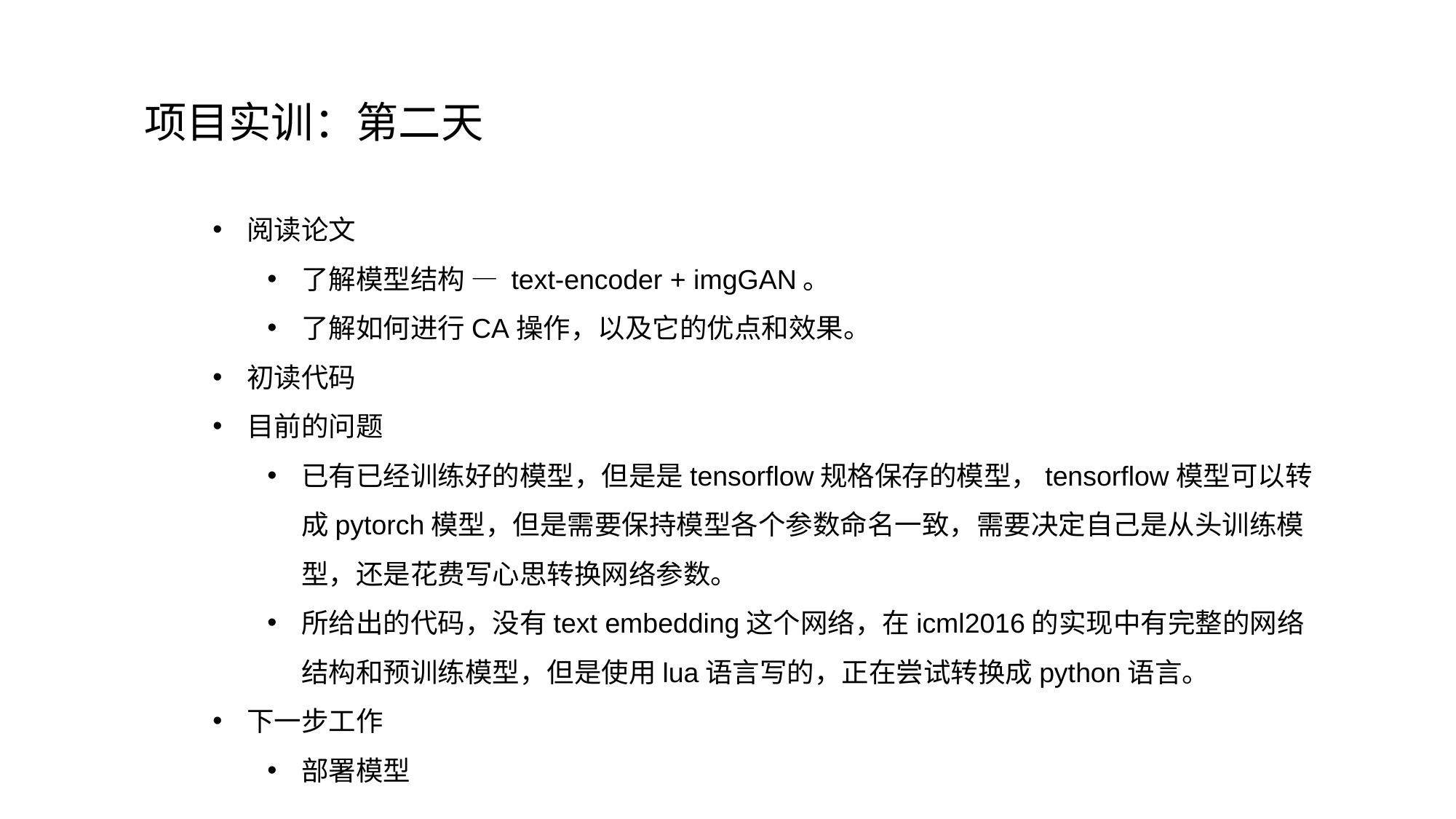

项目实训：第二天
阅读论文
了解模型结构 — text-encoder + imgGAN。
了解如何进行CA操作，以及它的优点和效果。
初读代码
目前的问题
已有已经训练好的模型，但是是tensorflow规格保存的模型，tensorflow模型可以转成pytorch模型，但是需要保持模型各个参数命名一致，需要决定自己是从头训练模型，还是花费写心思转换网络参数。
所给出的代码，没有text embedding这个网络，在icml2016的实现中有完整的网络结构和预训练模型，但是使用lua语言写的，正在尝试转换成python语言。
下一步工作
部署模型